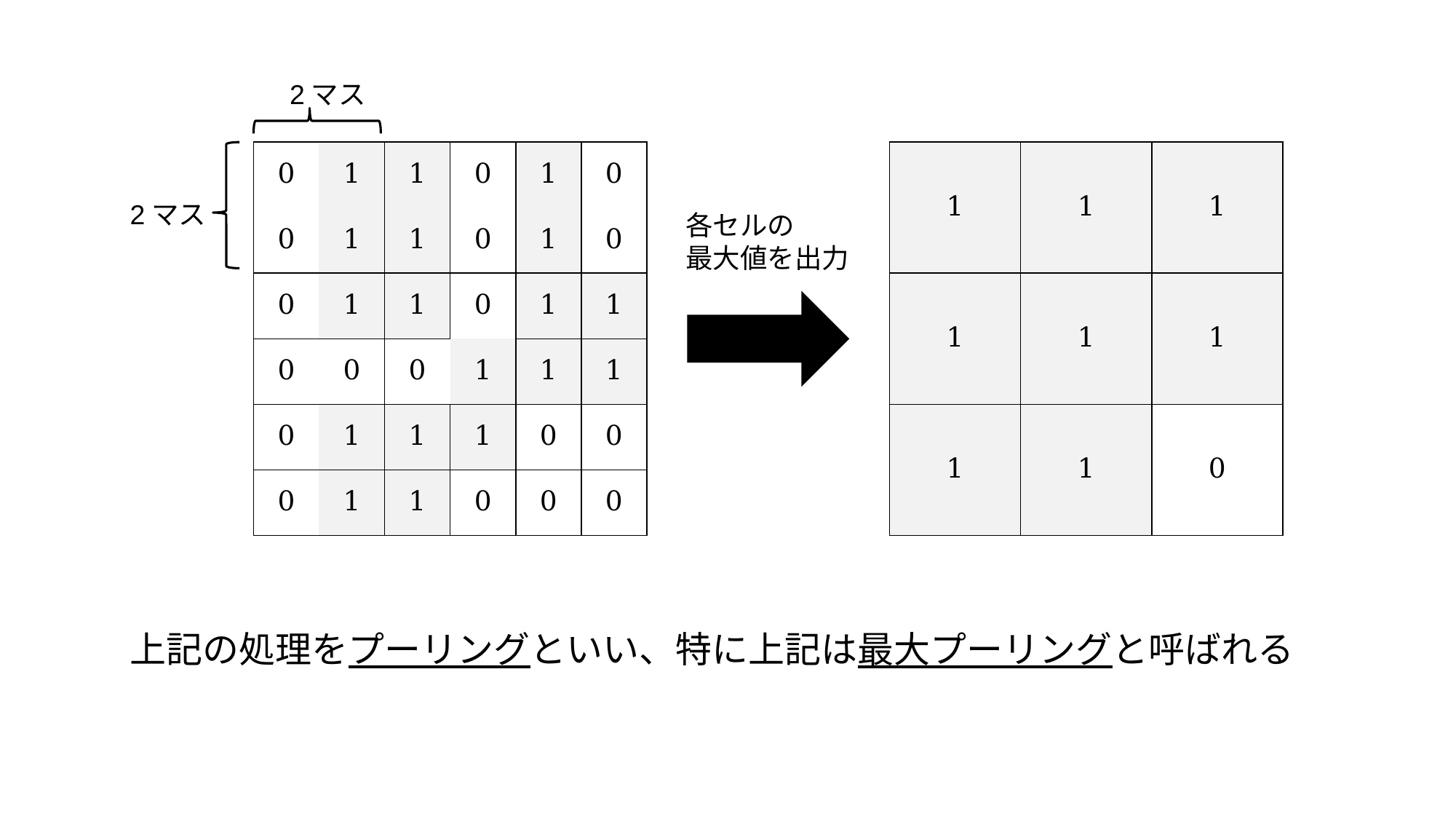

2マス

| 0 | 1 | 1 | 0 | 1 | 0 |
| --- | --- | --- | --- | --- | --- |
| 0 | 1 | 1 | 0 | 1 | 0 |
| 0 | 1 | 1 | 0 | 1 | 1 |
| 0 | 0 | 0 | 1 | 1 | 1 |
| 0 | 1 | 1 | 1 | 0 | 0 |
| 0 | 1 | 1 | 0 | 0 | 0 |
| 1 | 1 | 1 |
| --- | --- | --- |
| 1 | 1 | 1 |
| 1 | 1 | 0 |
2マス
各セルの
最大値を出力

上記の処理をプーリングといい、特に上記は最大プーリングと呼ばれる